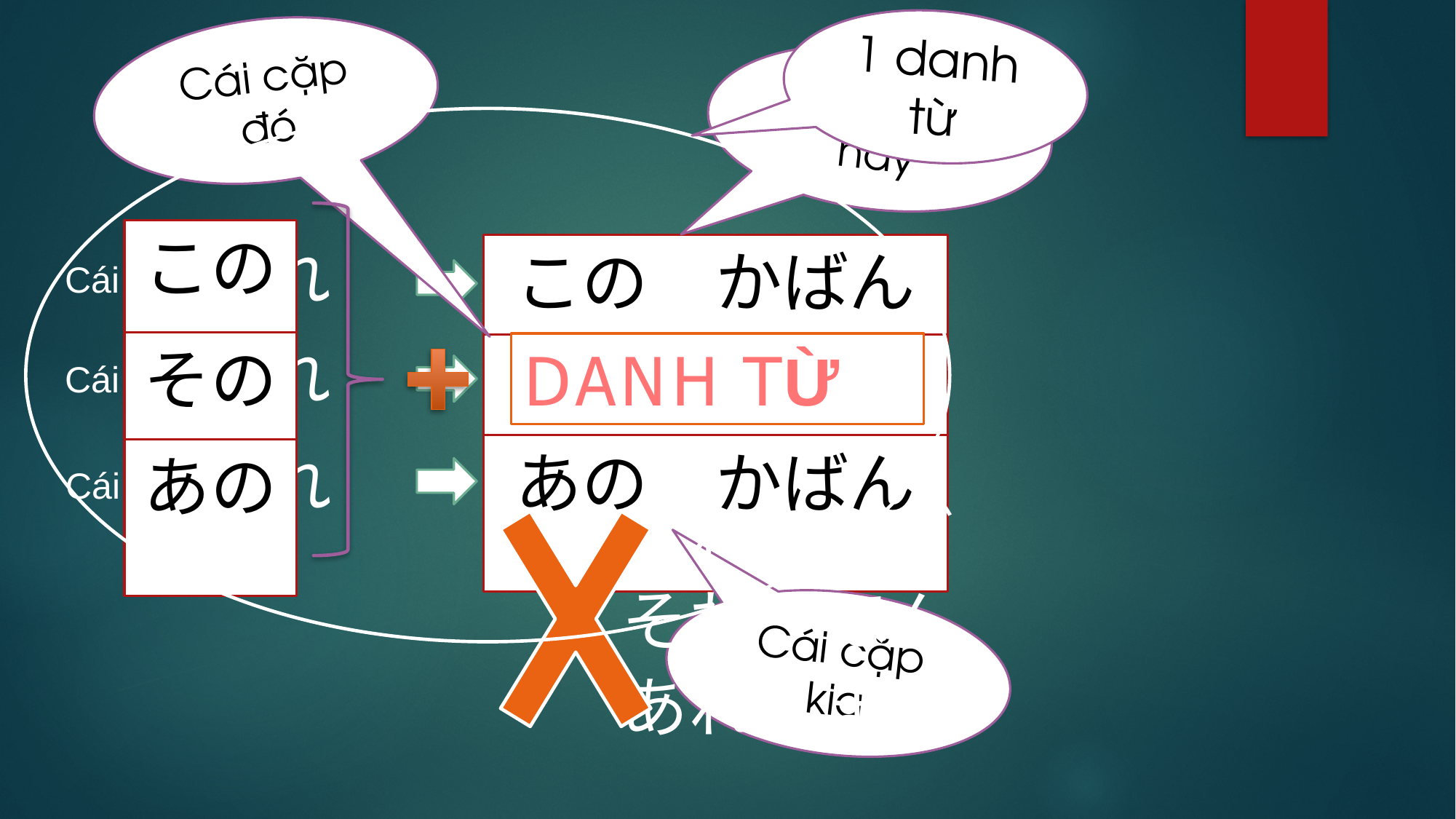

1 danh từ
Cái cặp
đó
Cái cặp này

この
これ
この　かばん
Cái này

それ
その
DANH TỪ
その　かばん

Cái đó

あれ
あの　かばん
あの
Cái kia

これ　かぎ
それ　ほん
Cái cặp kia
あれ　まど